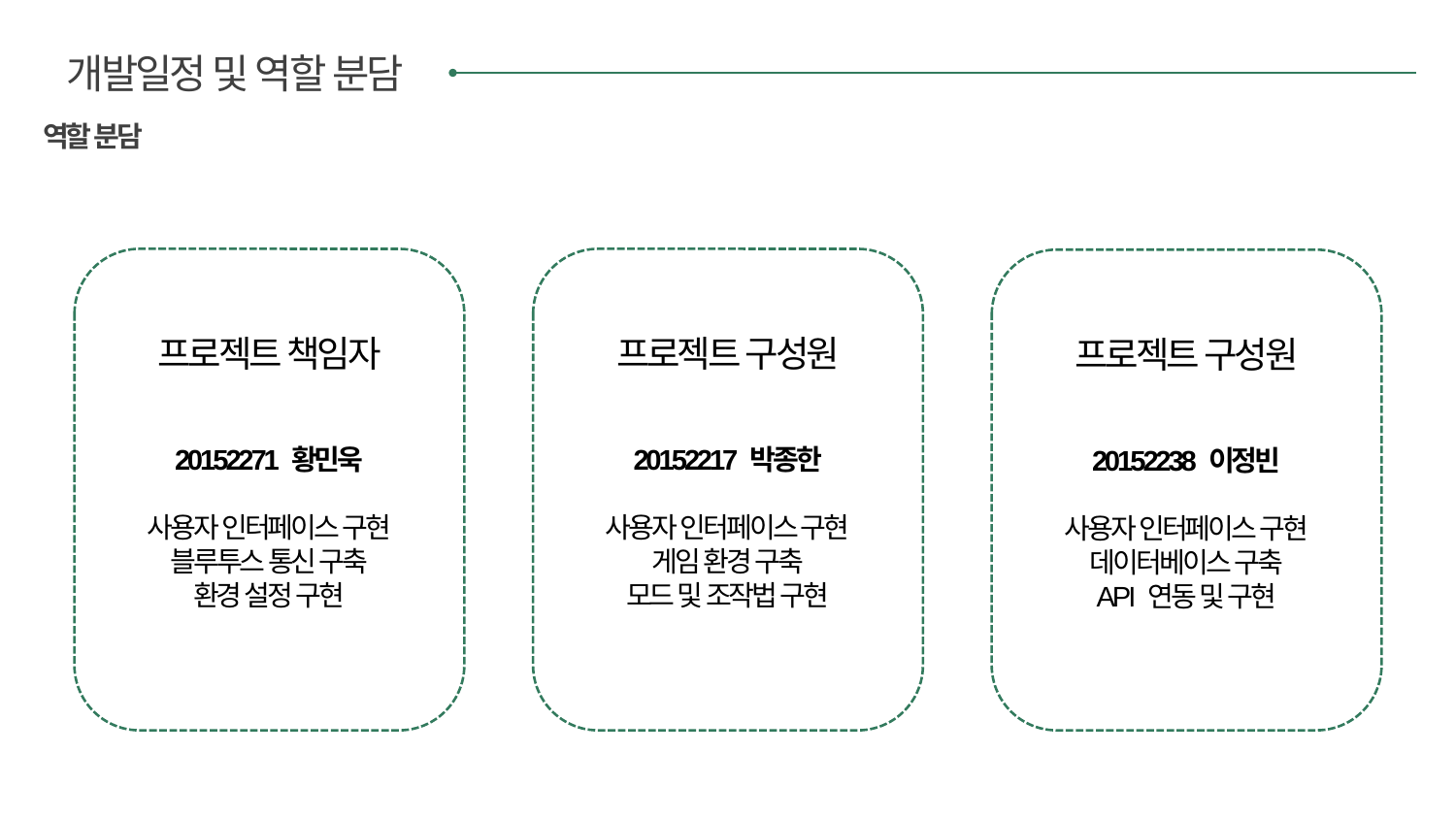

개발일정 및 역할 분담
역할 분담

프로젝트 책임자

20152271 황민욱

사용자 인터페이스 구현
블루투스 통신 구축
환경 설정 구현

프로젝트 구성원

20152217 박종한

사용자 인터페이스 구현
게임 환경 구축
모드 및 조작법 구현

프로젝트 구성원

20152238 이정빈

사용자 인터페이스 구현
데이터베이스 구축
API 연동 및 구현